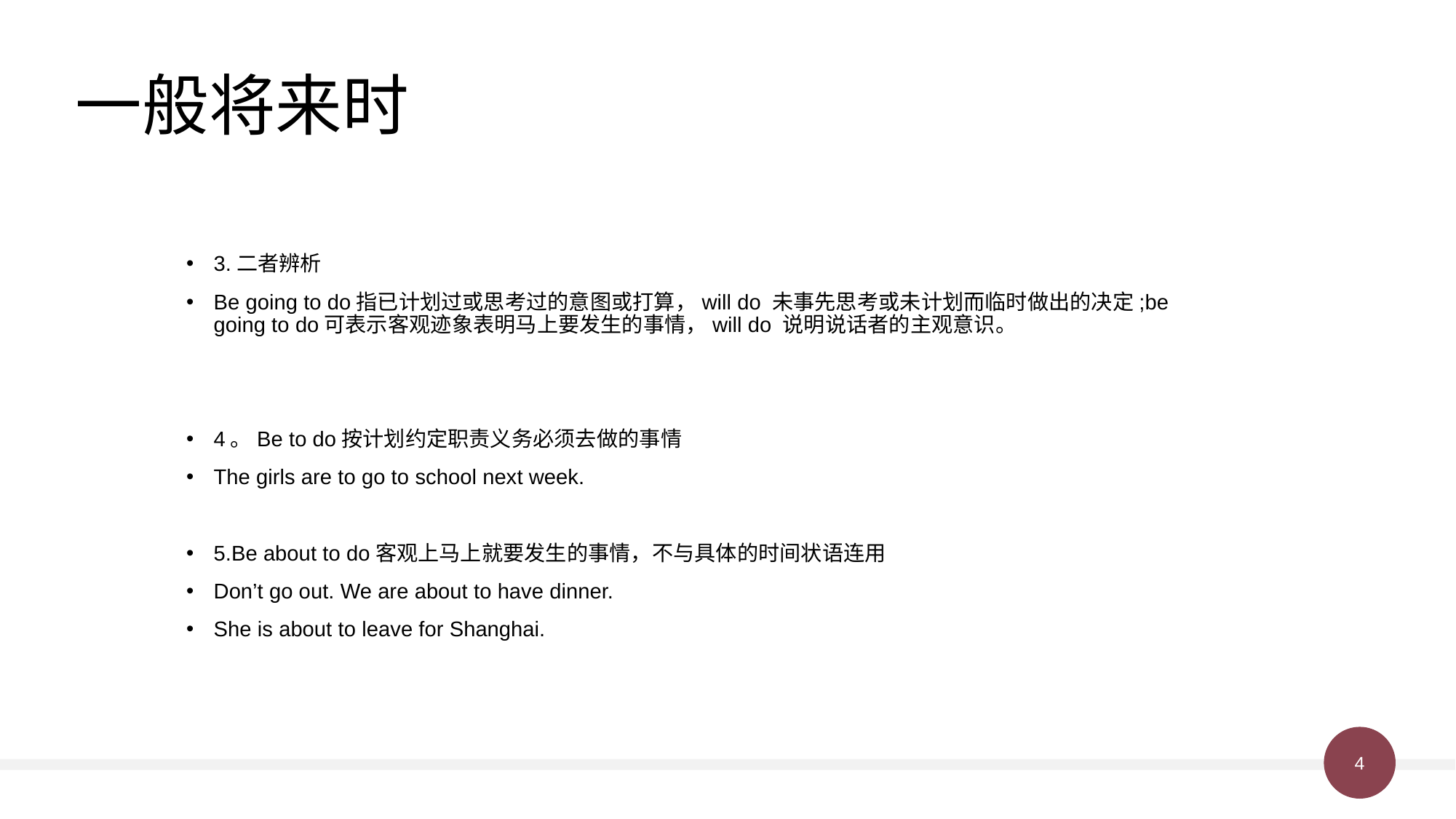

# 一般将来时

3.二者辨析
Be going to do指已计划过或思考过的意图或打算，will do 未事先思考或未计划而临时做出的决定;be going to do可表示客观迹象表明马上要发生的事情，will do 说明说话者的主观意识。

4。Be to do按计划约定职责义务必须去做的事情
The girls are to go to school next week.

5.Be about to do客观上马上就要发生的事情，不与具体的时间状语连用
Don’t go out. We are about to have dinner.
She is about to leave for Shanghai.